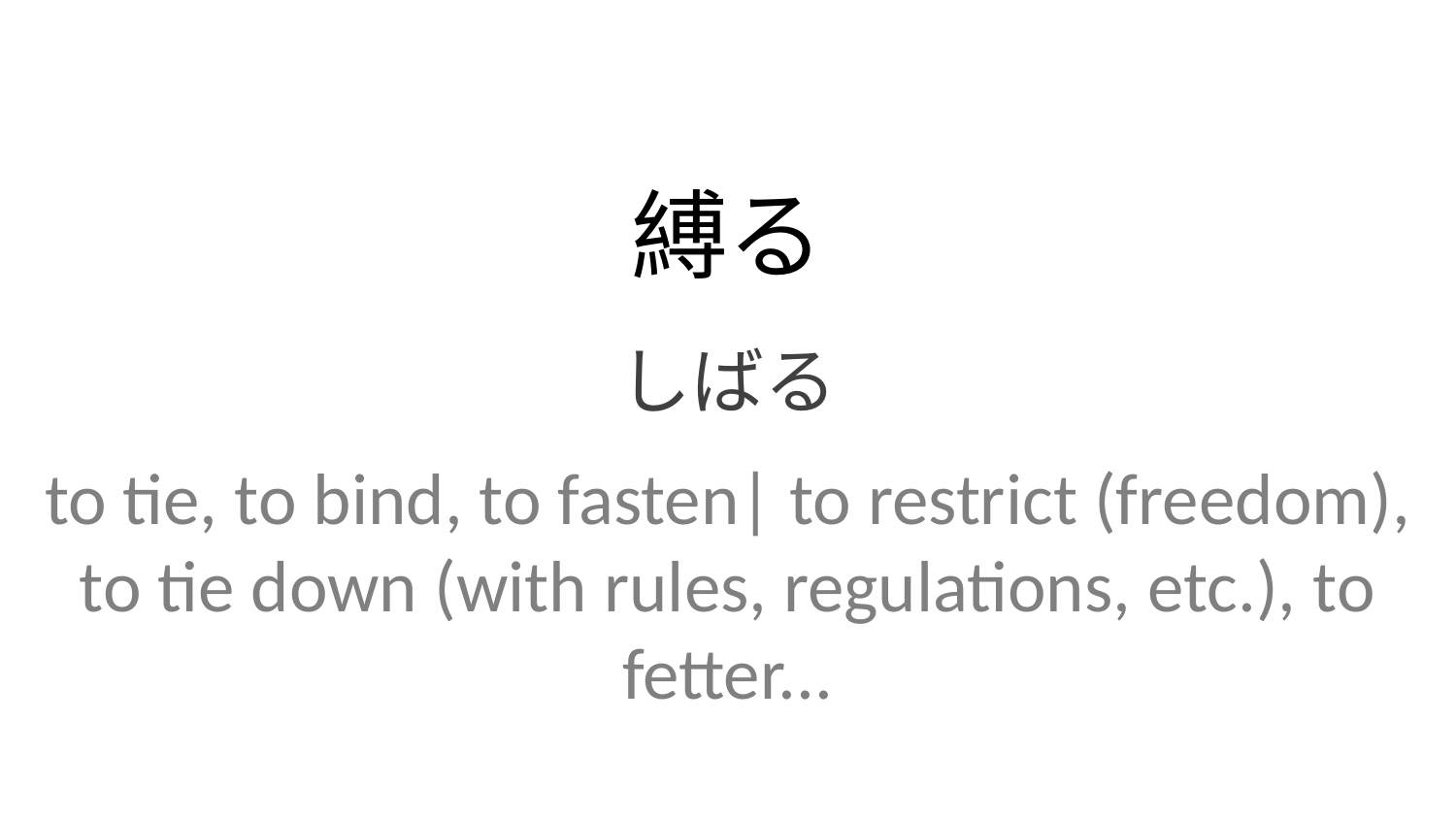

縛る

しばる
to tie, to bind, to fasten| to restrict (freedom), to tie down (with rules, regulations, etc.), to fetter...